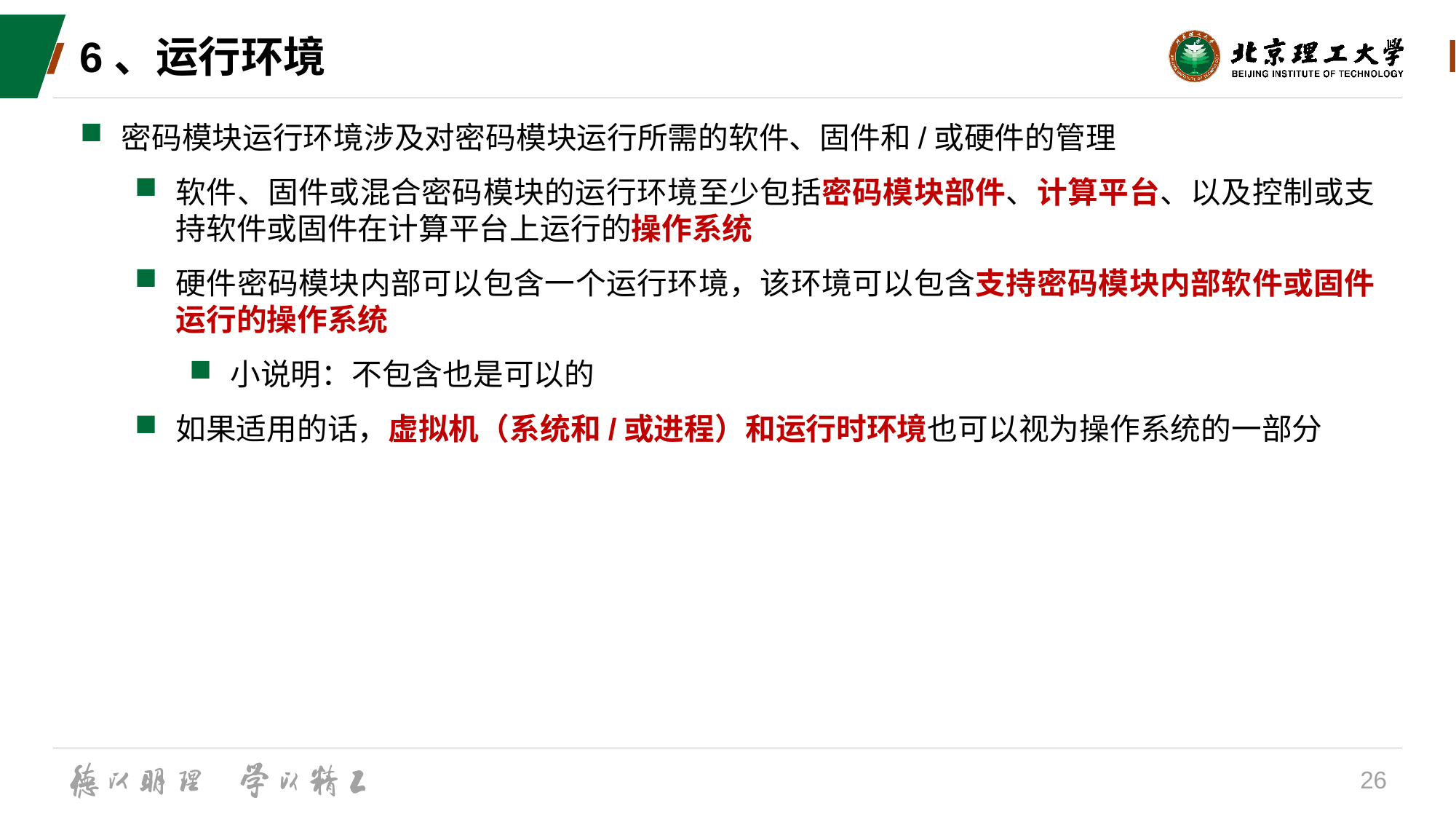

# 6、运行环境
密码模块运行环境涉及对密码模块运行所需的软件、固件和/或硬件的管理
软件、固件或混合密码模块的运行环境至少包括密码模块部件、计算平台、以及控制或支持软件或固件在计算平台上运行的操作系统
硬件密码模块内部可以包含一个运行环境，该环境可以包含支持密码模块内部软件或固件运行的操作系统
小说明：不包含也是可以的
如果适用的话，虚拟机（系统和/或进程）和运行时环境也可以视为操作系统的一部分